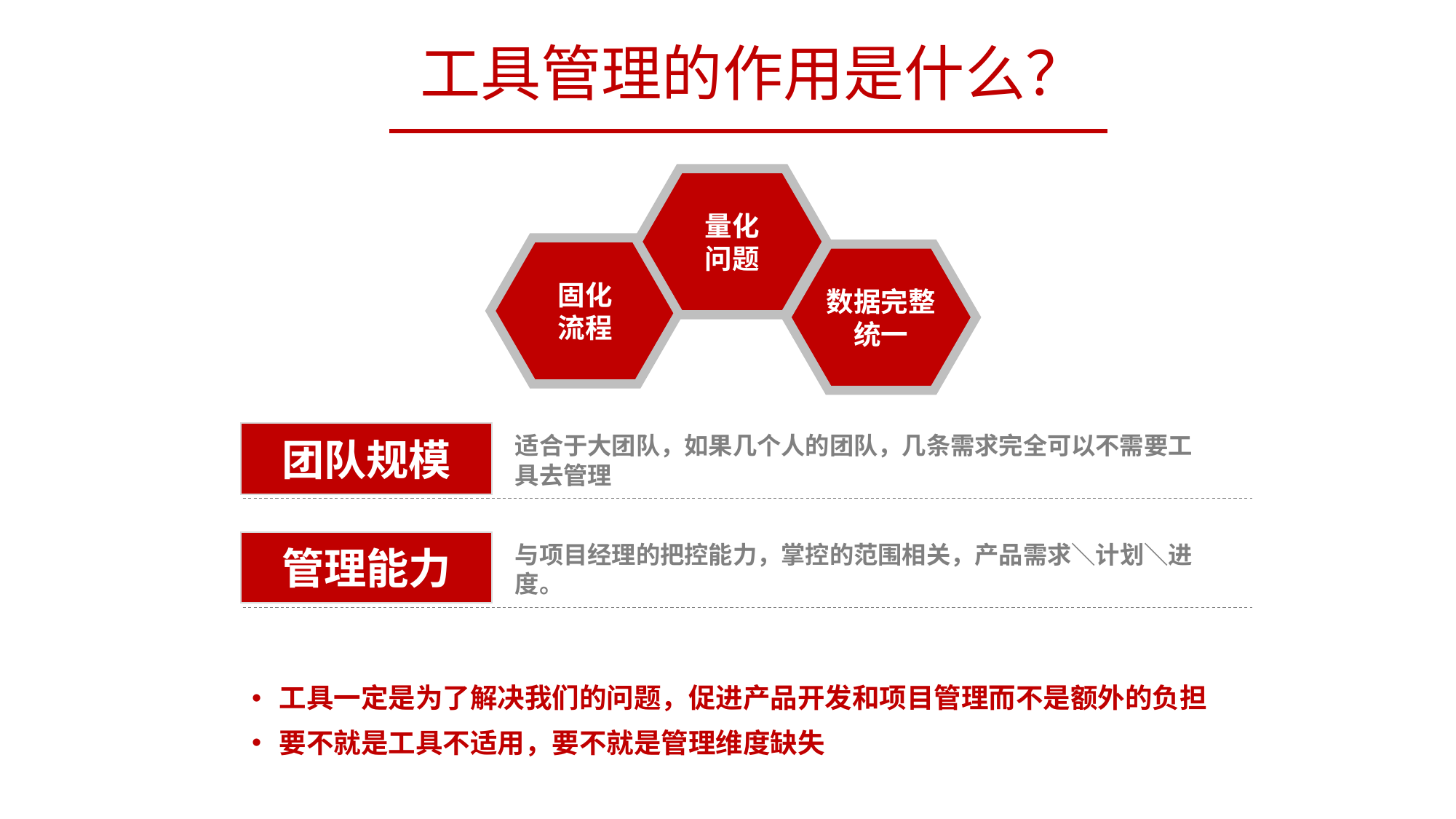

# 工具管理的作用是什么？
量化
问题
固化
流程
数据完整
统一
团队规模
适合于大团队，如果几个人的团队，几条需求完全可以不需要工具去管理

管理能力
与项目经理的把控能力，掌控的范围相关，产品需求＼计划＼进度。

工具一定是为了解决我们的问题，促进产品开发和项目管理而不是额外的负担
要不就是工具不适用，要不就是管理维度缺失